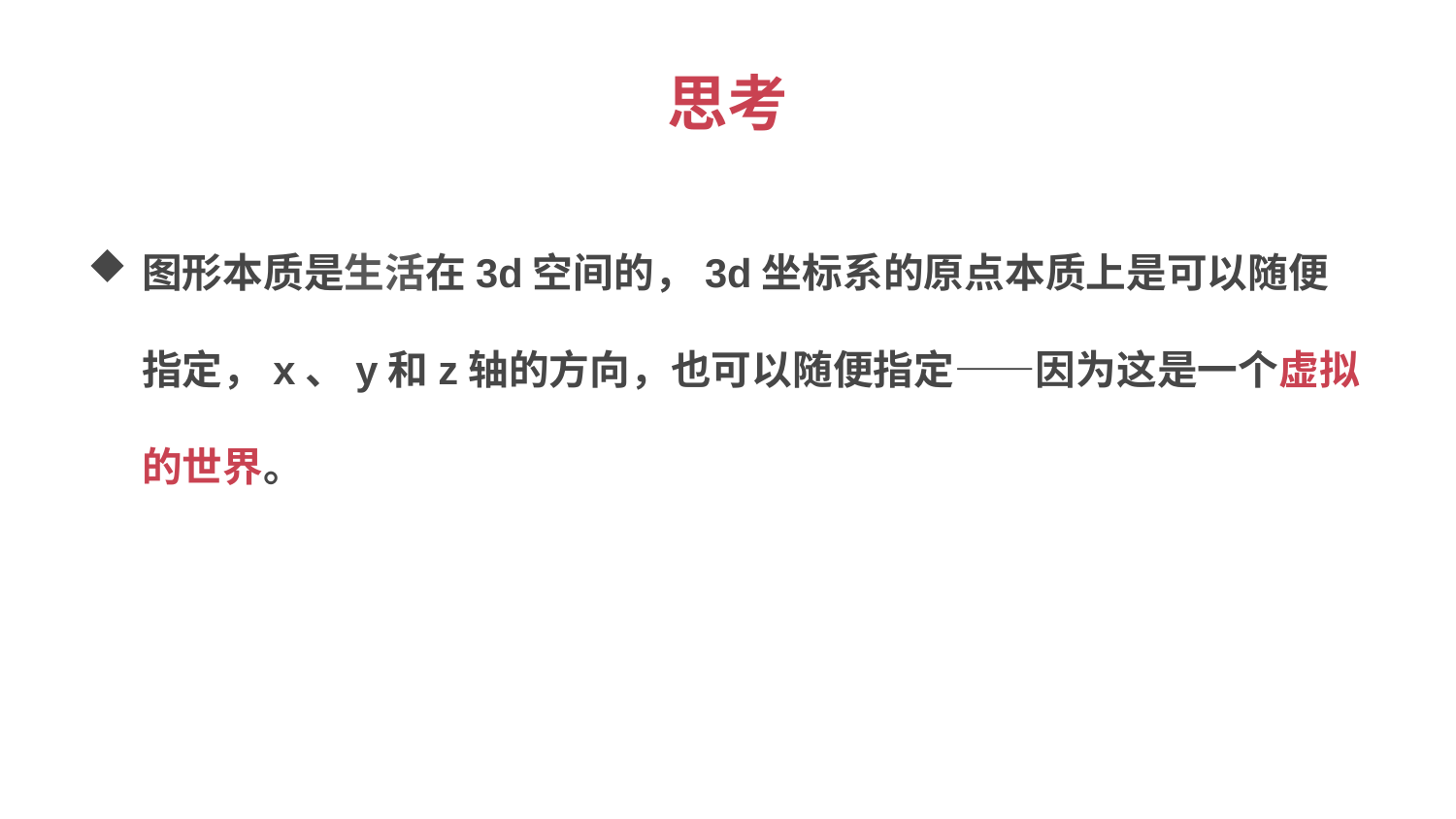

# 思考
图形本质是生活在3d空间的，3d坐标系的原点本质上是可以随便指定，x、y和z轴的方向，也可以随便指定——因为这是一个虚拟的世界。